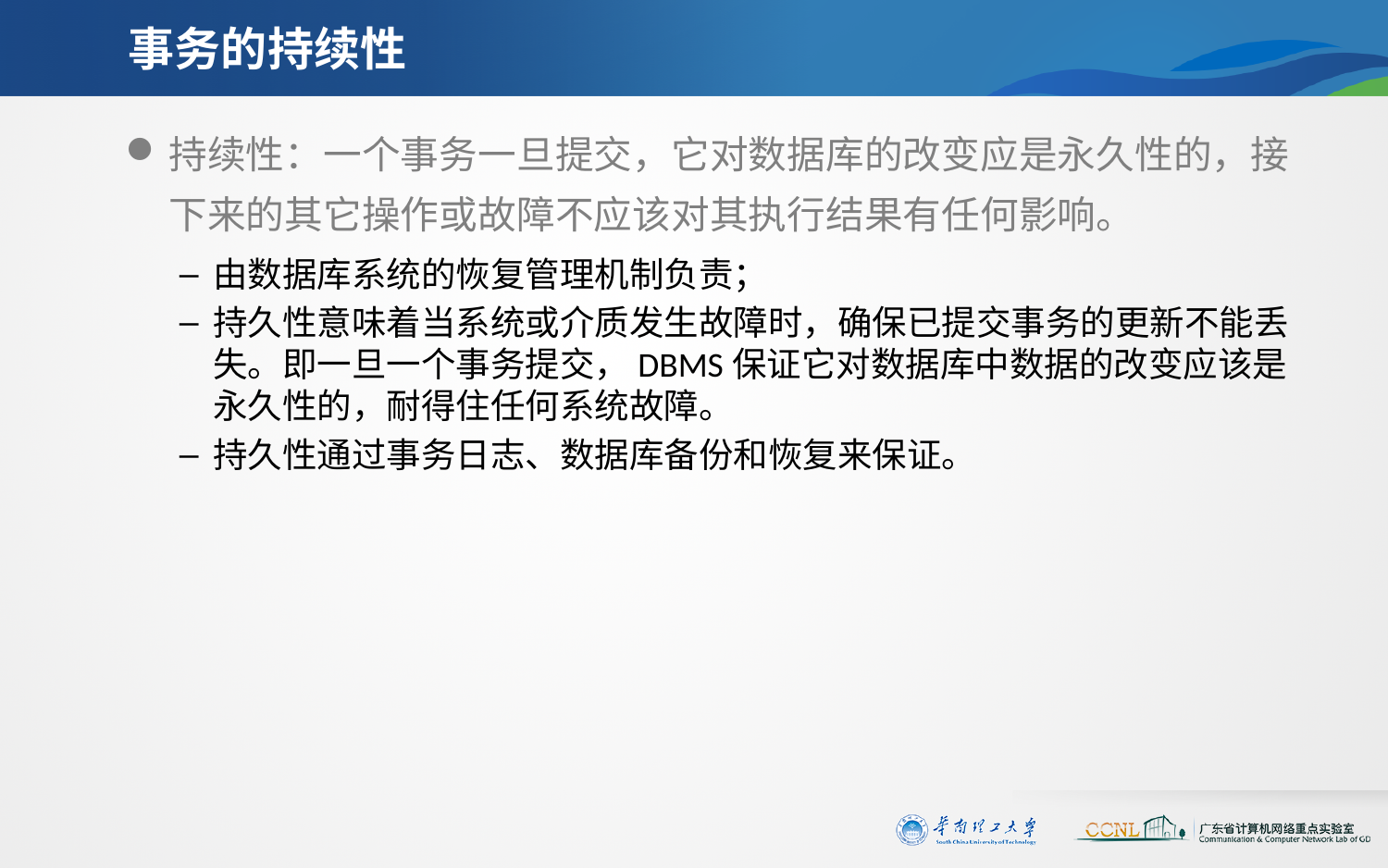

# 事务的持续性
持续性：一个事务一旦提交，它对数据库的改变应是永久性的，接下来的其它操作或故障不应该对其执行结果有任何影响。
由数据库系统的恢复管理机制负责；
持久性意味着当系统或介质发生故障时，确保已提交事务的更新不能丢失。即一旦一个事务提交，DBMS保证它对数据库中数据的改变应该是永久性的，耐得住任何系统故障。
持久性通过事务日志、数据库备份和恢复来保证。